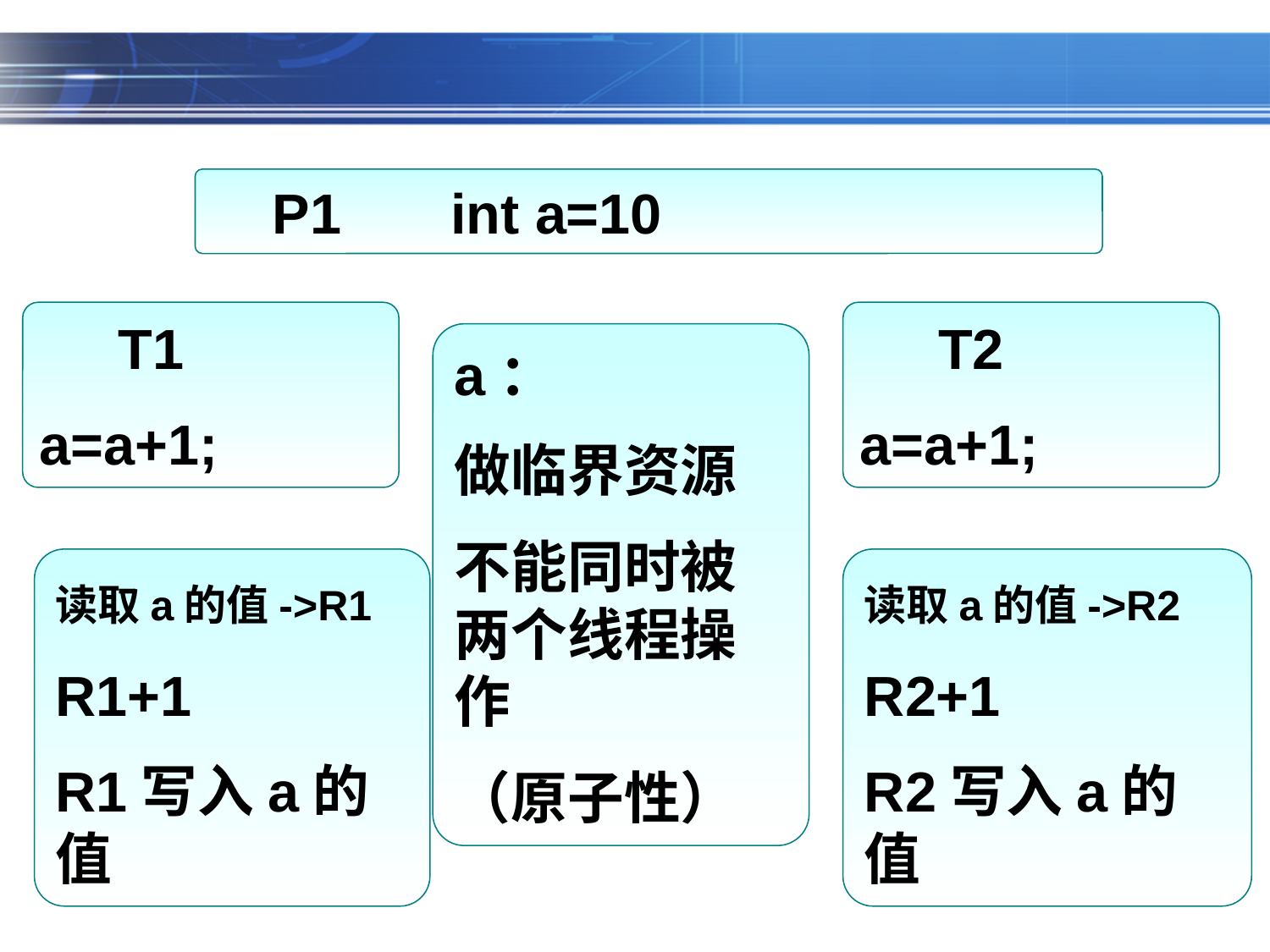

P1       int a=10
     T1
a=a+1;
     T2
a=a+1;
a：
做临界资源
不能同时被两个线程操作
（原子性）
读取a的值->R1
R1+1
R1写入a的值
读取a的值->R2
R2+1
R2写入a的值